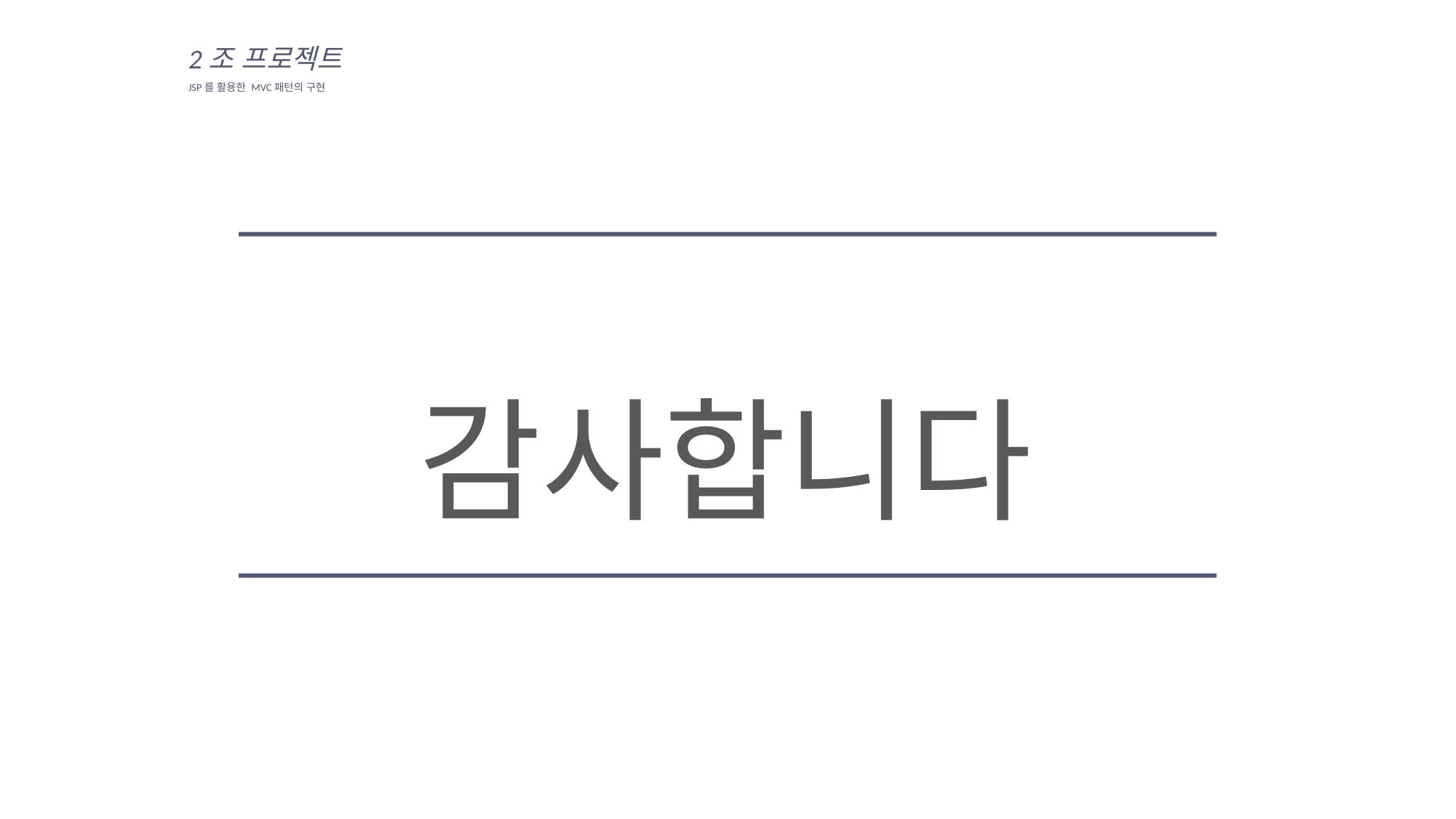

2조 프로젝트
JSP를 활용한 MVC패턴의 구현

감사합니다